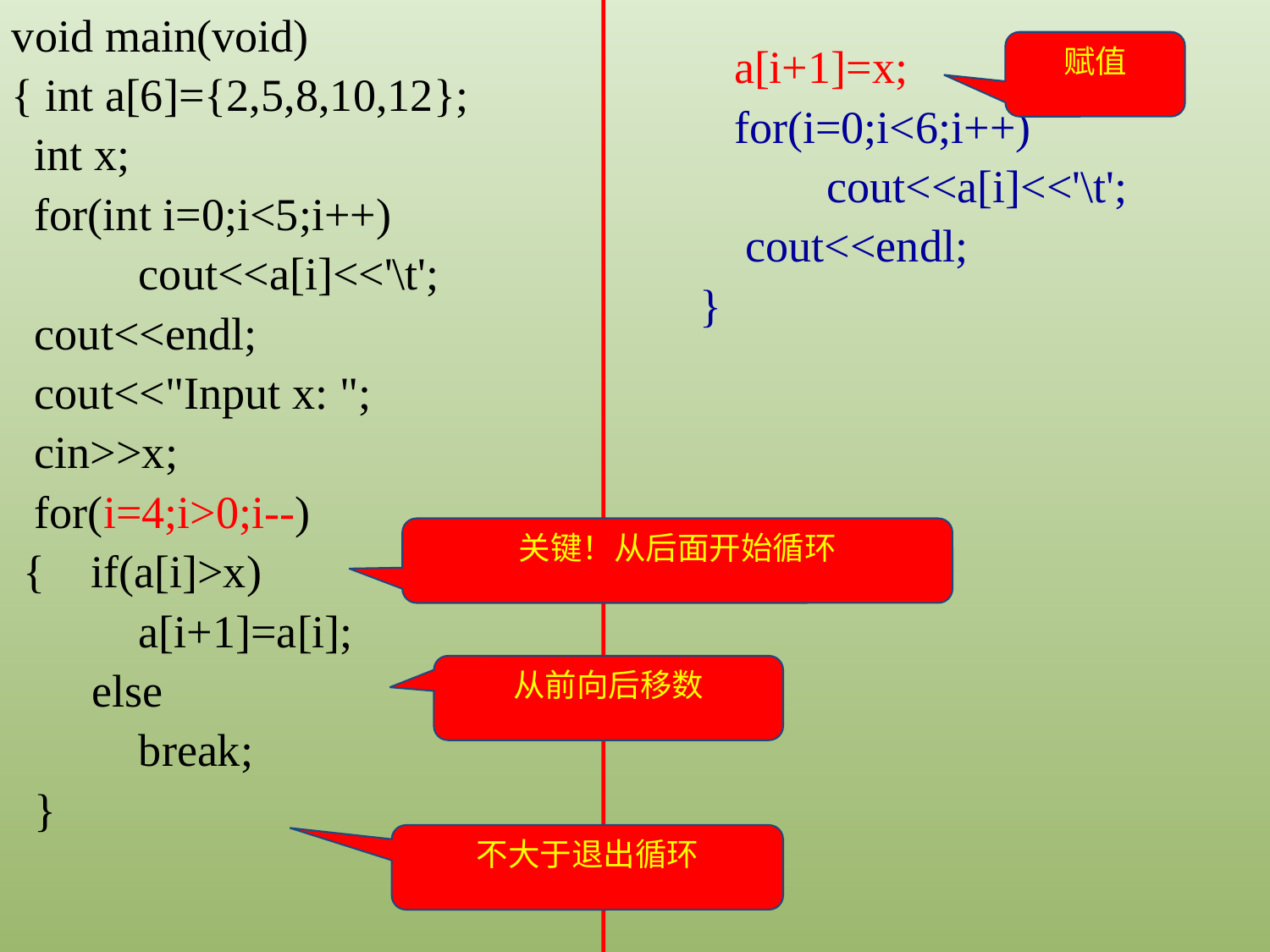

void main(void)
{ int a[6]={2,5,8,10,12};
  int x;
  for(int i=0;i<5;i++)
	cout<<a[i]<<'\t';
  cout<<endl;
  cout<<"Input x: ";
  cin>>x;
  for(i=4;i>0;i--)
 {    if(a[i]>x)
	a[i+1]=a[i];
       else
	break;
  }
赋值
   a[i+1]=x;
   for(i=0;i<6;i++)
	cout<<a[i]<<'\t';
    cout<<endl;
}
关键！从后面开始循环
从前向后移数
不大于退出循环
323